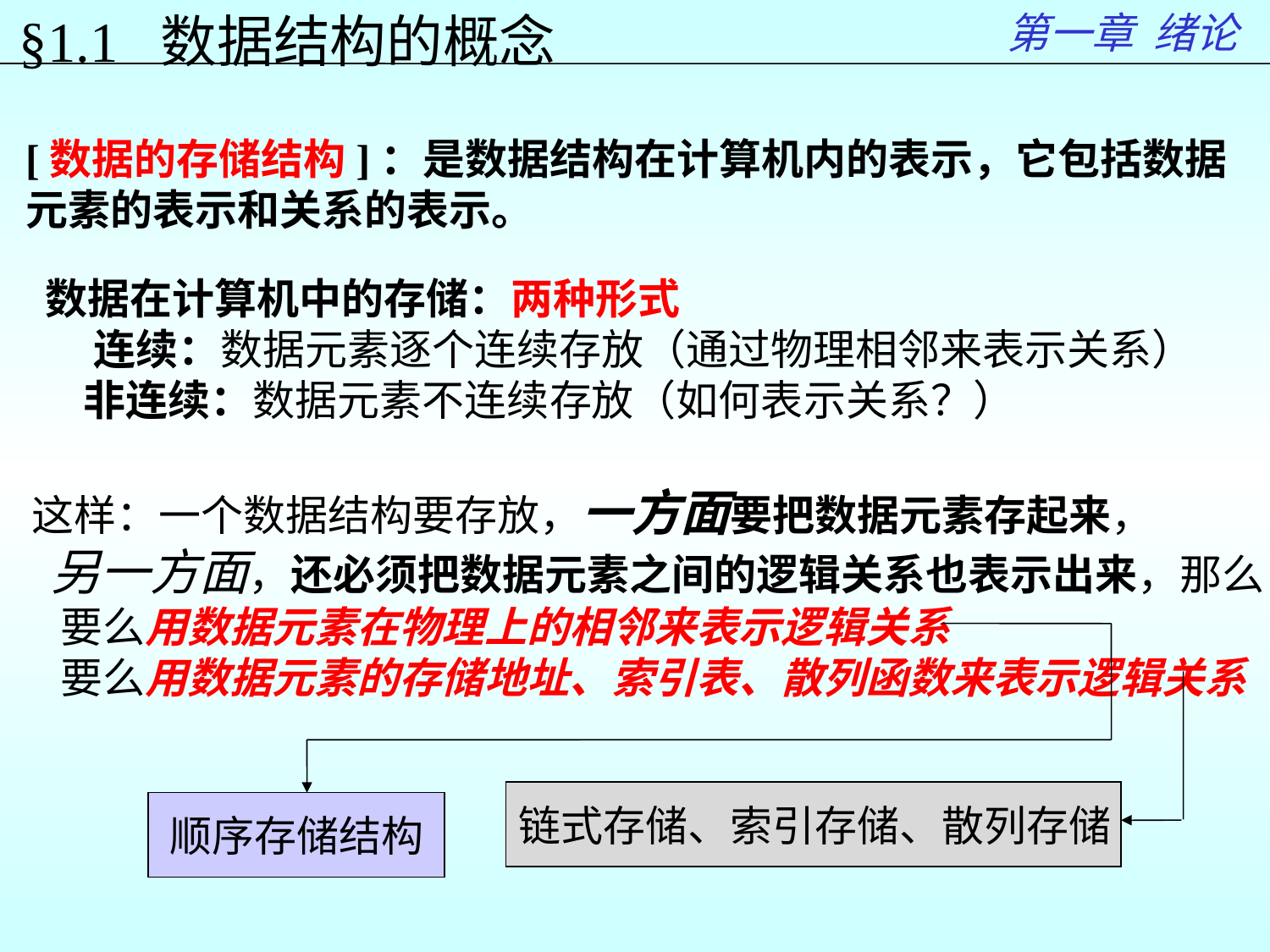

第一章  绪论

§1.1  数据结构的概念
[数据的存储结构]：是数据结构在计算机内的表示，它包括数据
元素的表示和关系的表示。
数据在计算机中的存储：两种形式
    连续：数据元素逐个连续存放（通过物理相邻来表示关系）
   非连续：数据元素不连续存放（如何表示关系？）
这样：一个数据结构要存放，一方面要把数据元素存起来，
 另一方面，还必须把数据元素之间的逻辑关系也表示出来，那么：
  要么用数据元素在物理上的相邻来表示逻辑关系
  要么用数据元素的存储地址、索引表、散列函数来表示逻辑关系

链式存储、索引存储、散列存储
顺序存储结构